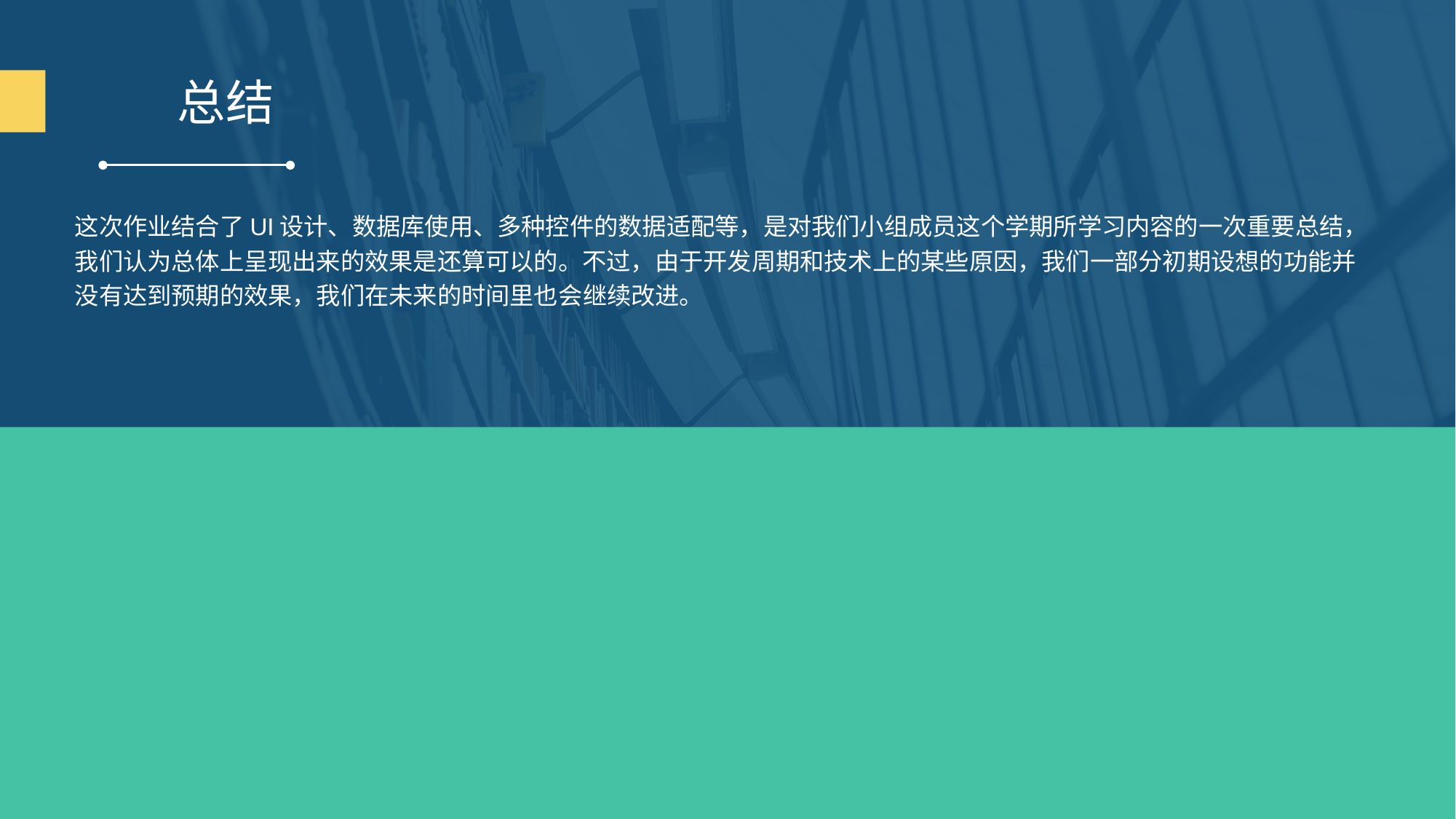

总结
这次作业结合了UI设计、数据库使用、多种控件的数据适配等，是对我们小组成员这个学期所学习内容的一次重要总结，我们认为总体上呈现出来的效果是还算可以的。不过，由于开发周期和技术上的某些原因，我们一部分初期设想的功能并没有达到预期的效果，我们在未来的时间里也会继续改进。